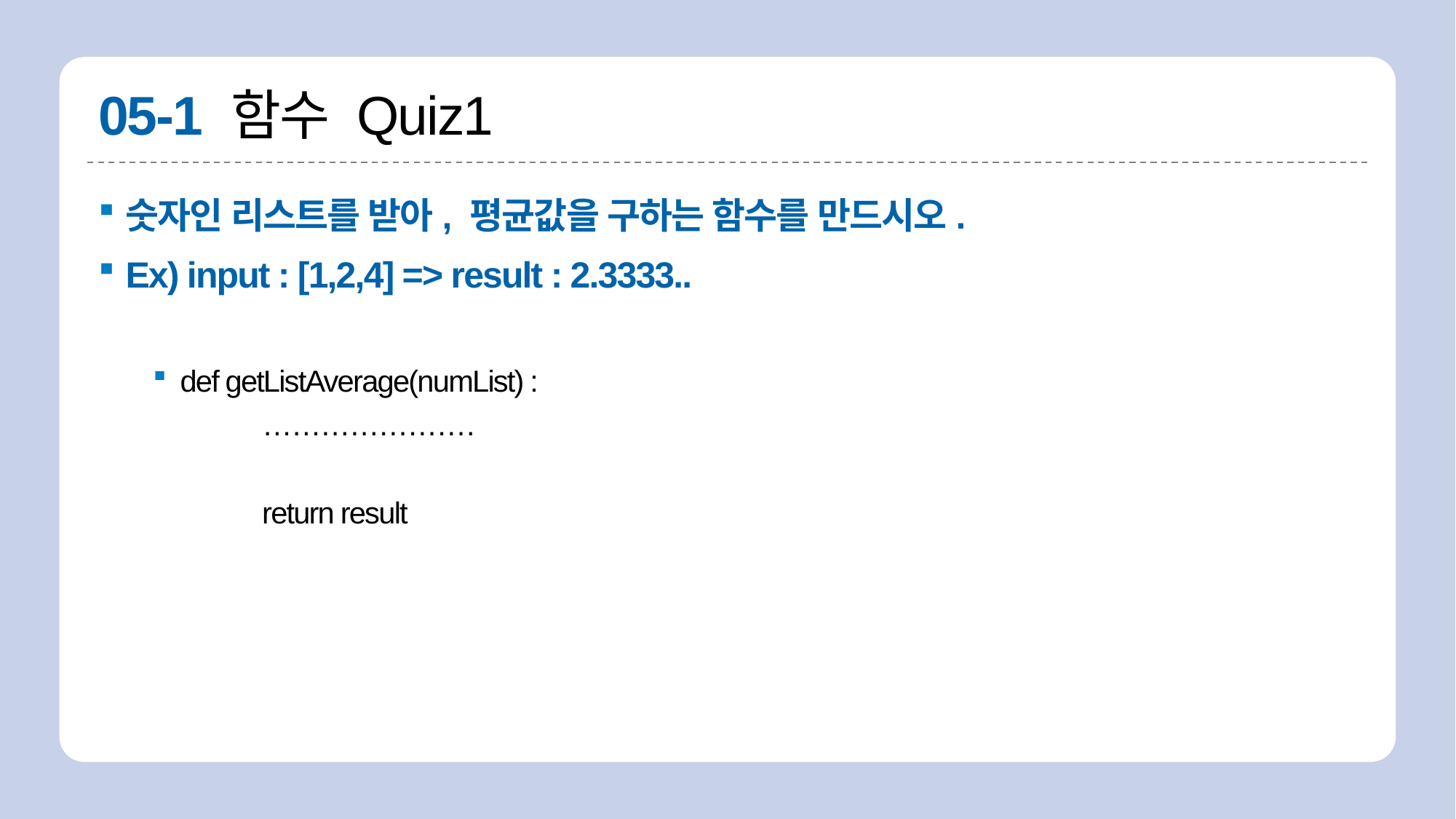

# 05-1 함수 Quiz1
숫자인 리스트를 받아, 평균값을 구하는 함수를 만드시오.
Ex) input : [1,2,4] => result : 2.3333..

def getListAverage(numList) :
	………………….

	return result